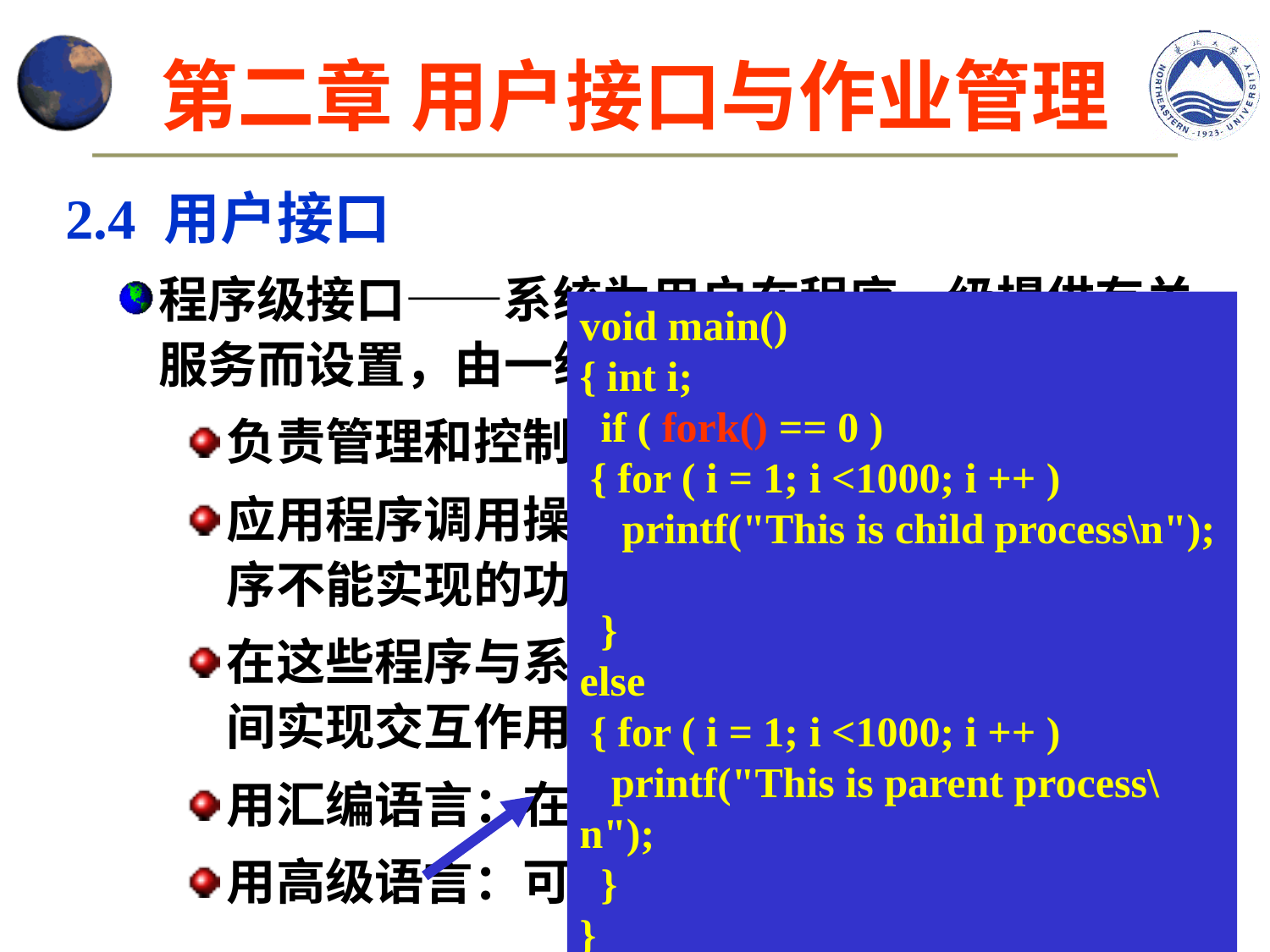

# 第二章 用户接口与作业管理
2.4 用户接口
程序级接口——系统为用户在程序一级提供有关服务而设置，由一组系统调用命令组成
负责管理和控制运行的程序
应用程序调用操作系统的机制，实现应用程序不能实现的功能
在这些程序与系统控制的资源和提供的服务间实现交互作用
用汇编语言：在程序中直接用系统调用命令
用高级语言：可在编程时使用过程调用语句
void main()
{ int i;
  if ( fork() == 0 )
 { for ( i = 1; i <1000; i ++ )
    printf("This is child process\n");
  }
else
 { for ( i = 1; i <1000; i ++ )
   printf("This is parent process\n");
  }
}